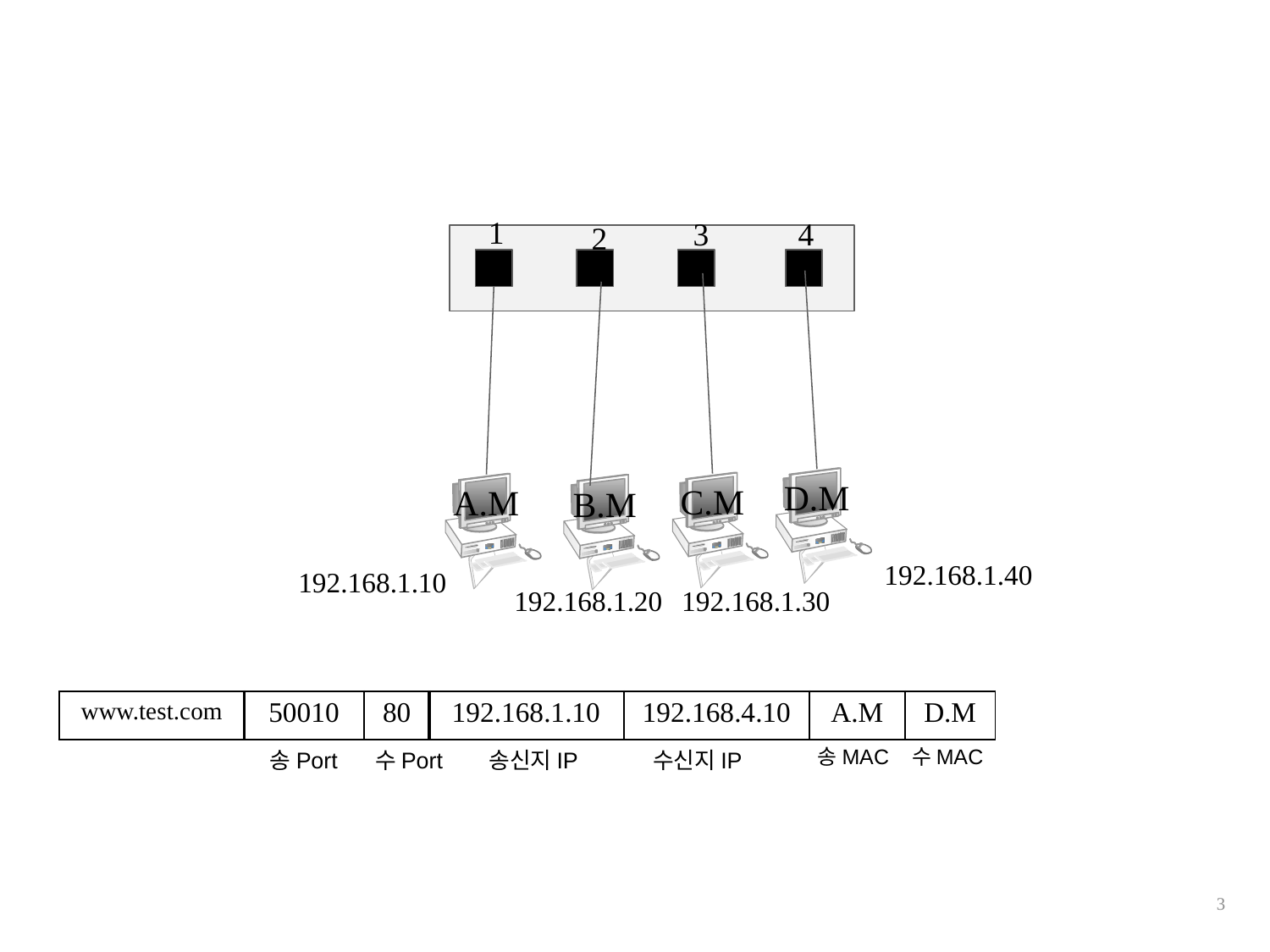

1
4
3
2

D.M

C.M

A.M

B.M
192.168.1.40
192.168.1.10
192.168.1.30
192.168.1.20
| www.test.com |
| --- |
| 50010 | 80 |
| --- | --- |
| 192.168.1.10 | 192.168.4.10 |
| --- | --- |
| A.M | D.M |
| --- | --- |
송MAC   수MAC
송Port     수Port
송신지IP           수신지IP
3